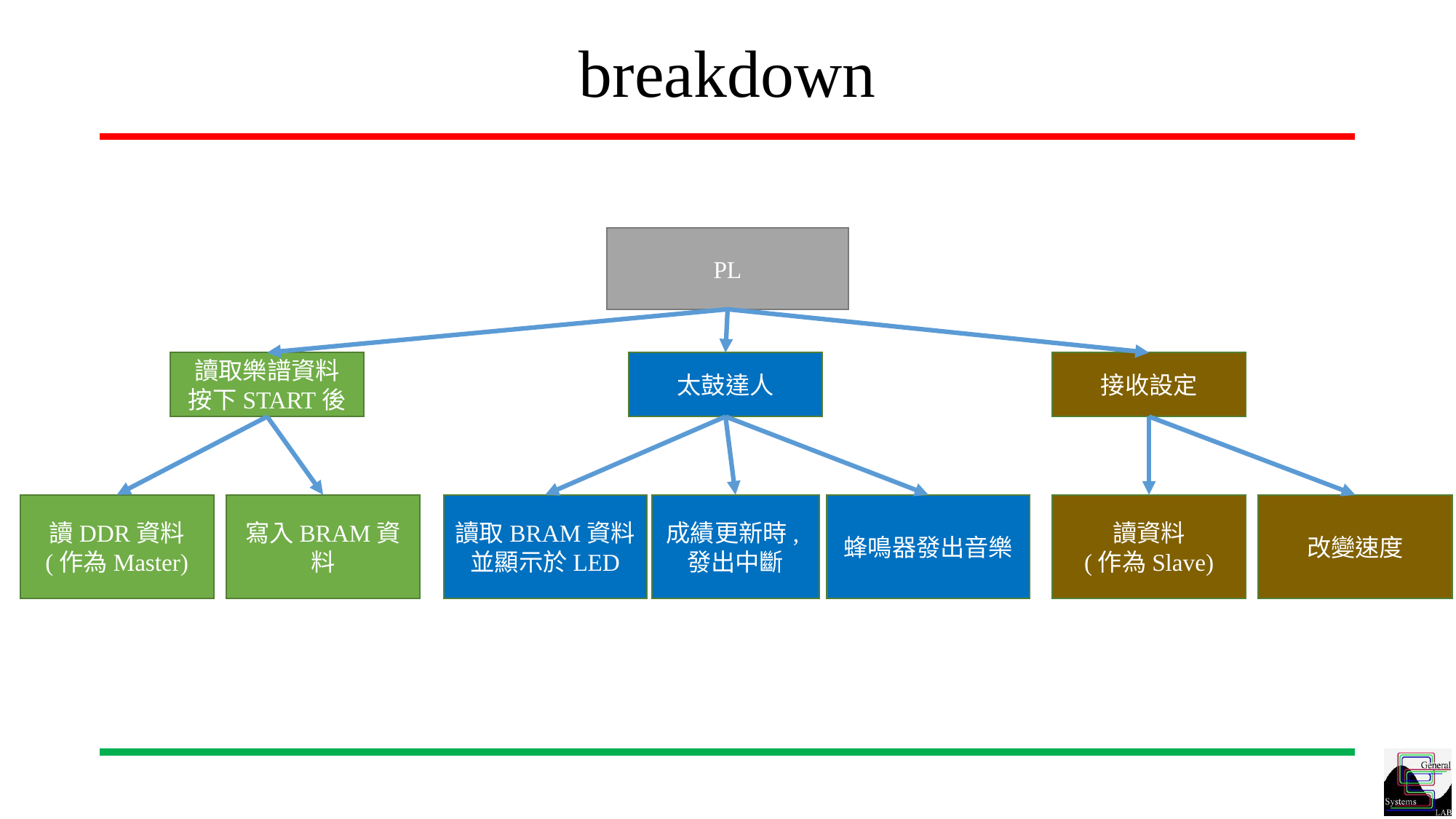

breakdown
PL
太鼓達人
接收設定
讀取樂譜資料
按下START後
改變速度
讀取BRAM資料
並顯示於LED
成績更新時,發出中斷
蜂鳴器發出音樂
讀資料
(作為Slave)
寫入BRAM資料
讀DDR資料
(作為Master)